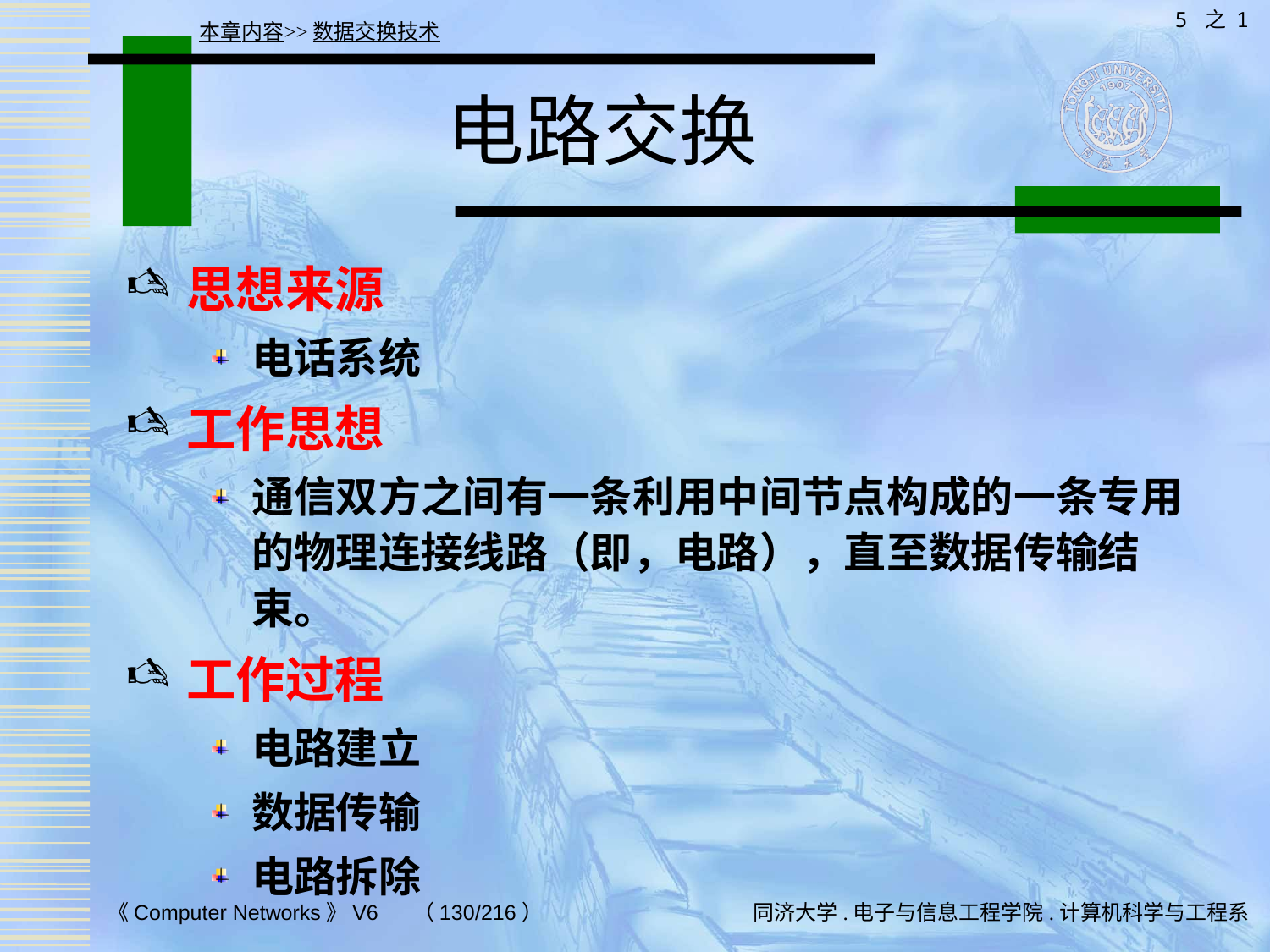

5 之 1
本章内容>>数据交换技术
# 电路交换
思想来源
电话系统
工作思想
通信双方之间有一条利用中间节点构成的一条专用的物理连接线路（即，电路），直至数据传输结束。
工作过程
电路建立
数据传输
电路拆除